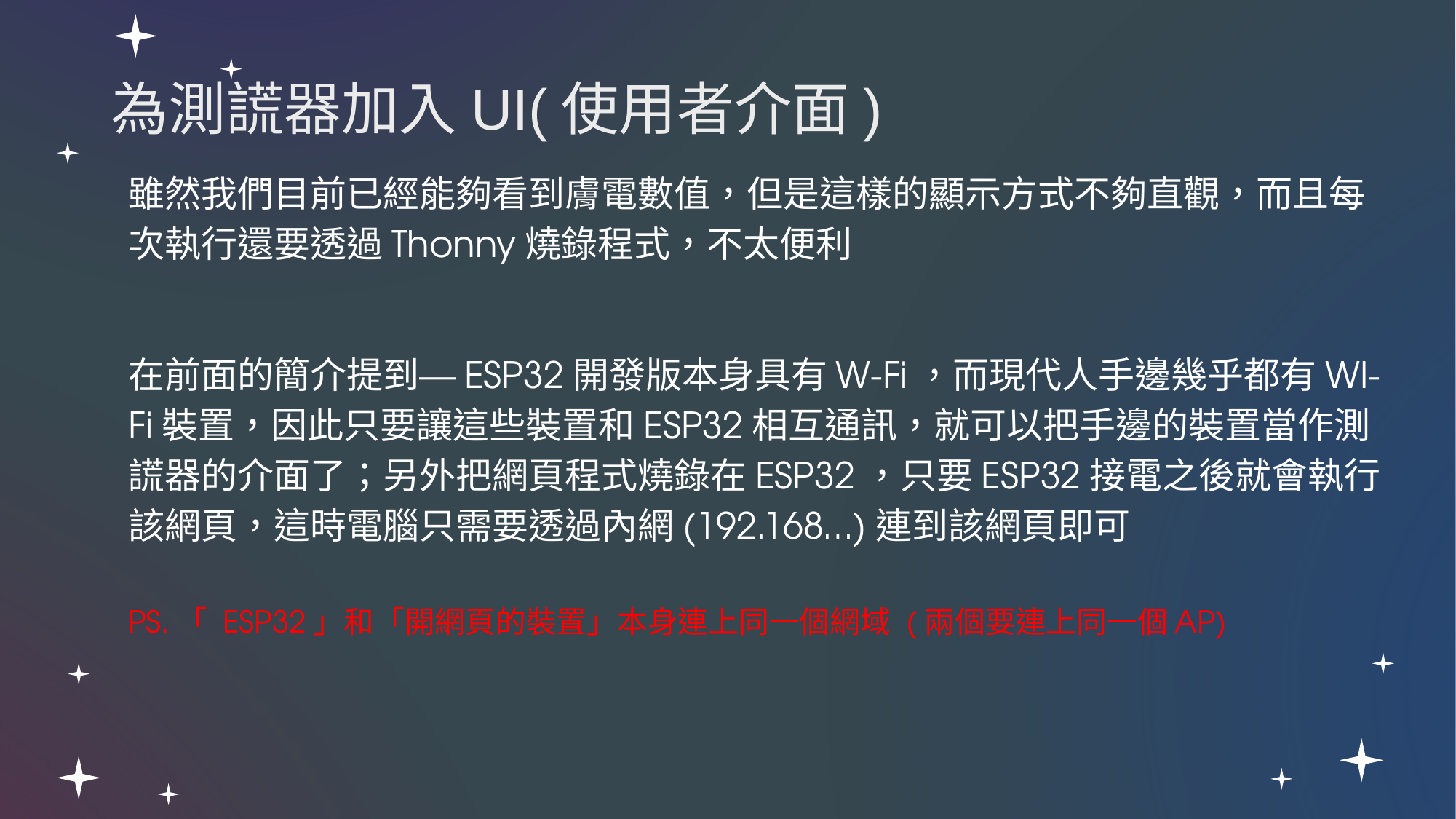

為測謊器加入UI(使用者介面)
雖然我們目前已經能夠看到膚電數值，但是這樣的顯示方式不夠直觀，而且每次執行還要透過Thonny燒錄程式，不太便利

在前面的簡介提到—ESP32開發版本身具有W-Fi，而現代人手邊幾乎都有WI-Fi裝置，因此只要讓這些裝置和ESP32相互通訊，就可以把手邊的裝置當作測謊器的介面了；另外把網頁程式燒錄在ESP32，只要ESP32接電之後就會執行該網頁，這時電腦只需要透過內網(192.168…)連到該網頁即可
PS.「 ESP32」和「開網頁的裝置」本身連上同一個網域 (兩個要連上同一個AP)